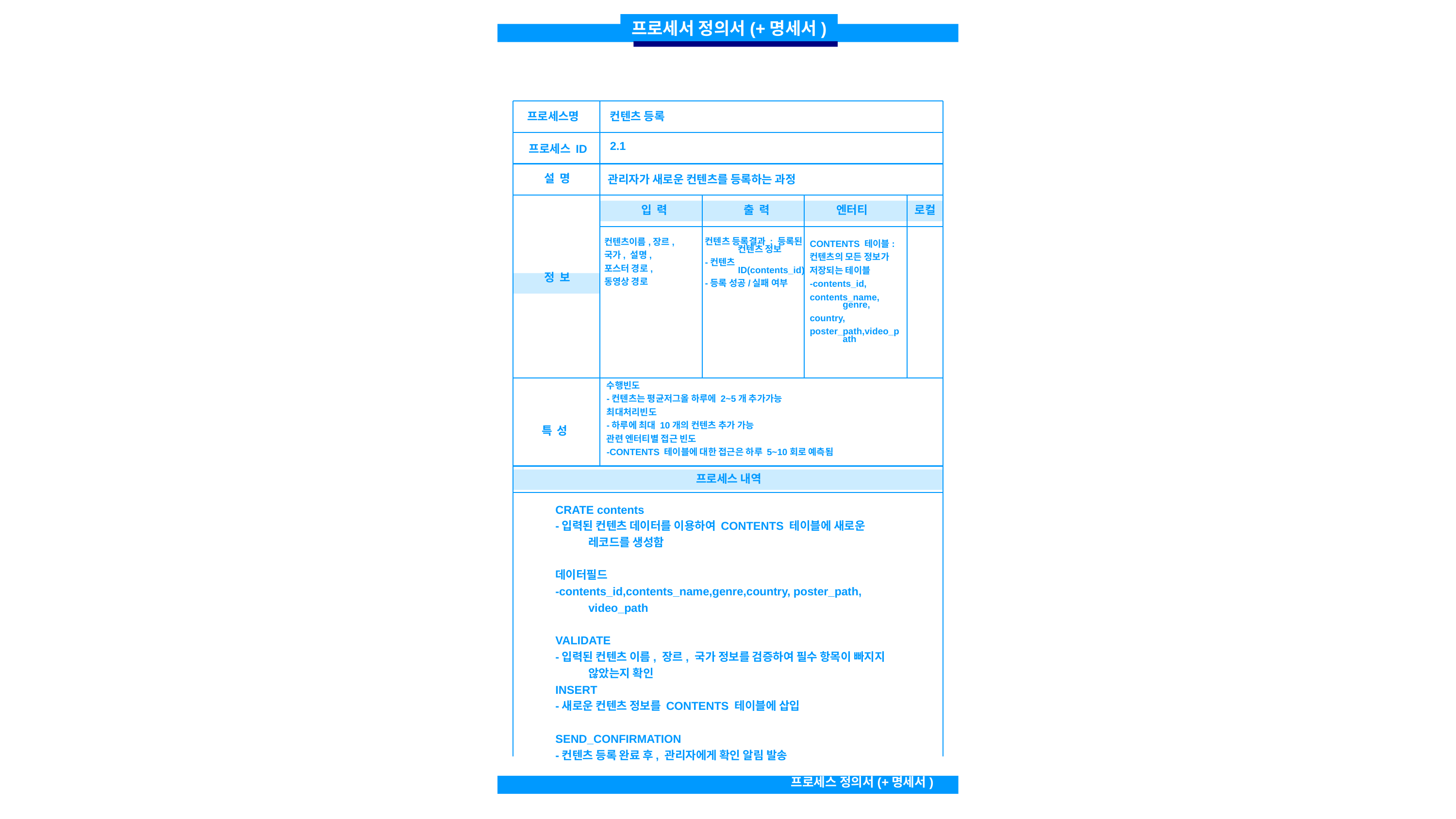

프로세서 정의서(+명세서)

컨텐츠 등록
프로세스명
2.1
프로세스 ID
설  명
관리자가 새로운 컨텐츠를 등록하는 과정
출  력
로컬
입  력
엔터티

컨텐츠 등록결과 : 등록된 컨텐츠 정보
-컨텐츠 ID(contents_id)
-등록 성공/실패 여부
컨텐츠이름,장르,
국가, 설명,
포스터 경로,
동영상 경로
CONTENTS 테이블:
컨텐츠의 모든 정보가
저장되는 테이블
-contents_id,
contents_name, genre,
country,
poster_path,video_path
정  보

수행빈도
-컨텐츠는 평균저그올 하루에 2~5개 추가가능
최대처리빈도
-하루에 최대 10개의 컨텐츠 추가 가능
관련 엔터티별 접근 빈도
-CONTENTS 테이블에 대한 접근은 하루 5~10회로 예측됨
특  성
프로세스 내역

CRATE contents
-입력된 컨텐츠 데이터를 이용하여 CONTENTS 테이블에 새로운 레코드를 생성함

데이터필드
-contents_id,contents_name,genre,country, poster_path, video_path

VALIDATE
-입력된 컨텐츠 이름, 장르, 국가 정보를 검증하여 필수 항목이 빠지지 않았는지 확인
INSERT
-새로운 컨텐츠 정보를 CONTENTS 테이블에 삽입

SEND_CONFIRMATION
-컨텐츠 등록 완료 후, 관리자에게 확인 알림 발송

프로세스 정의서(+명세서)